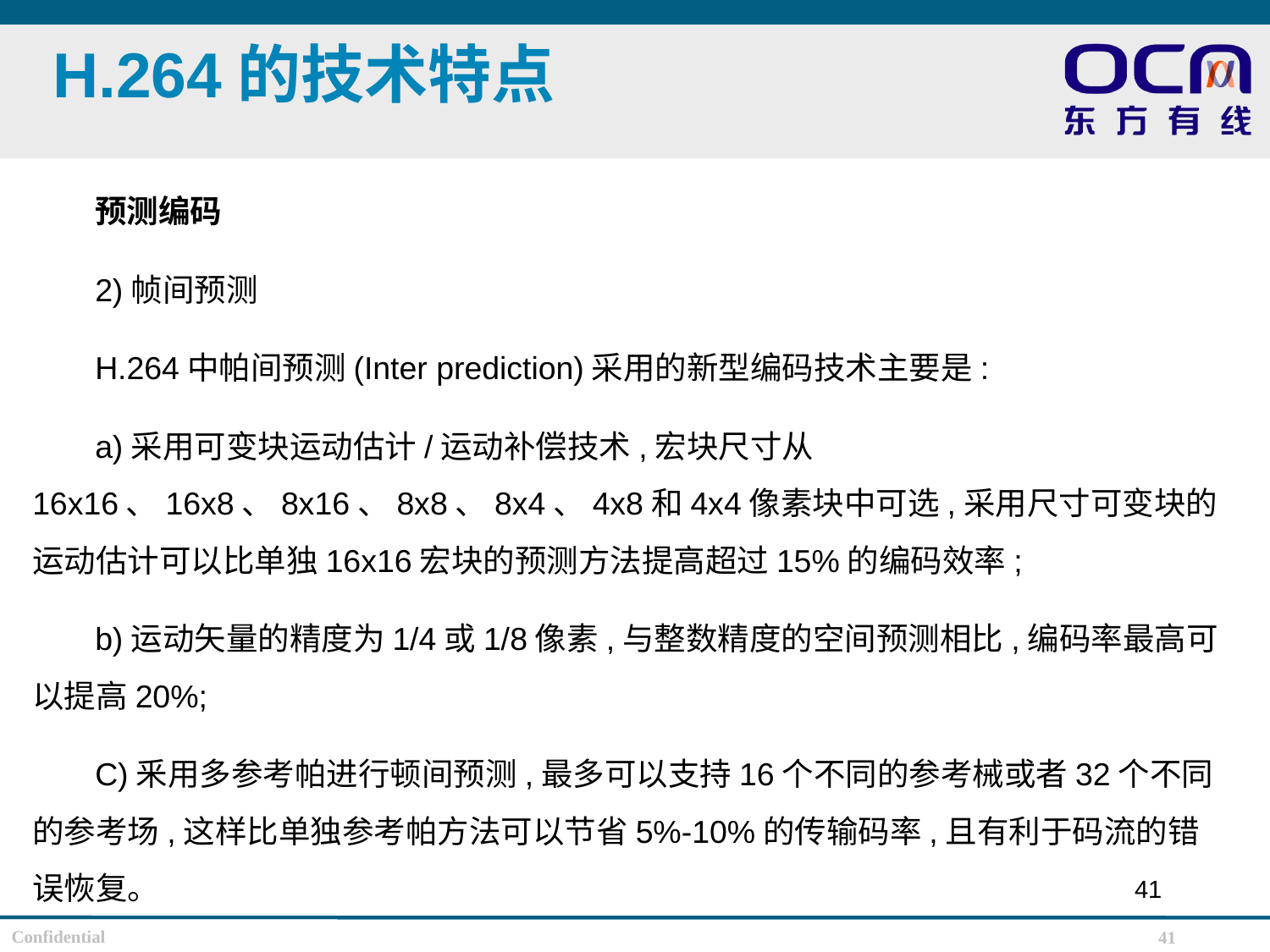

# H.264的技术特点
预测编码
2)帧间预测
H.264中帕间预测(Inter prediction)采用的新型编码技术主要是:
a)采用可变块运动估计/运动补偿技术,宏块尺寸从16x16、16x8、8x16、8x8、8x4、4x8和4x4像素块中可选,采用尺寸可变块的运动估计可以比单独16x16宏块的预测方法提高超过15%的编码效率;
b)运动矢量的精度为1/4或1/8像素,与整数精度的空间预测相比,编码率最高可以提高20%;
C)釆用多参考帕进行顿间预测,最多可以支持16个不同的参考械或者32个不同的参考场,这样比单独参考帕方法可以节省5%-10%的传输码率,且有利于码流的错误恢复。
41